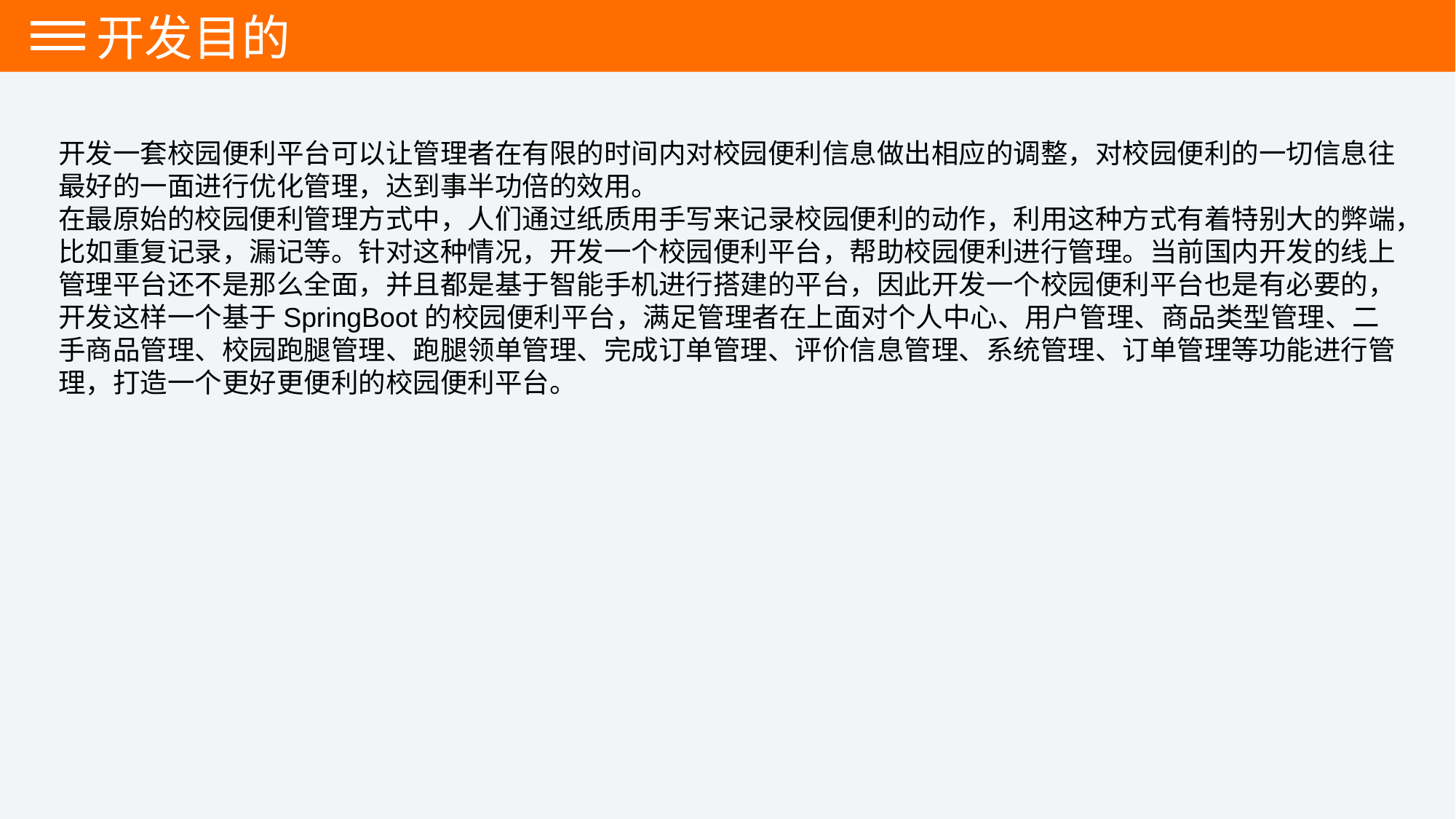

开发目的
开发一套校园便利平台可以让管理者在有限的时间内对校园便利信息做出相应的调整，对校园便利的一切信息往最好的一面进行优化管理，达到事半功倍的效用。
在最原始的校园便利管理方式中，人们通过纸质用手写来记录校园便利的动作，利用这种方式有着特别大的弊端，比如重复记录，漏记等。针对这种情况，开发一个校园便利平台，帮助校园便利进行管理。当前国内开发的线上管理平台还不是那么全面，并且都是基于智能手机进行搭建的平台，因此开发一个校园便利平台也是有必要的，开发这样一个基于SpringBoot的校园便利平台，满足管理者在上面对个人中心、用户管理、商品类型管理、二手商品管理、校园跑腿管理、跑腿领单管理、完成订单管理、评价信息管理、系统管理、订单管理等功能进行管理，打造一个更好更便利的校园便利平台。